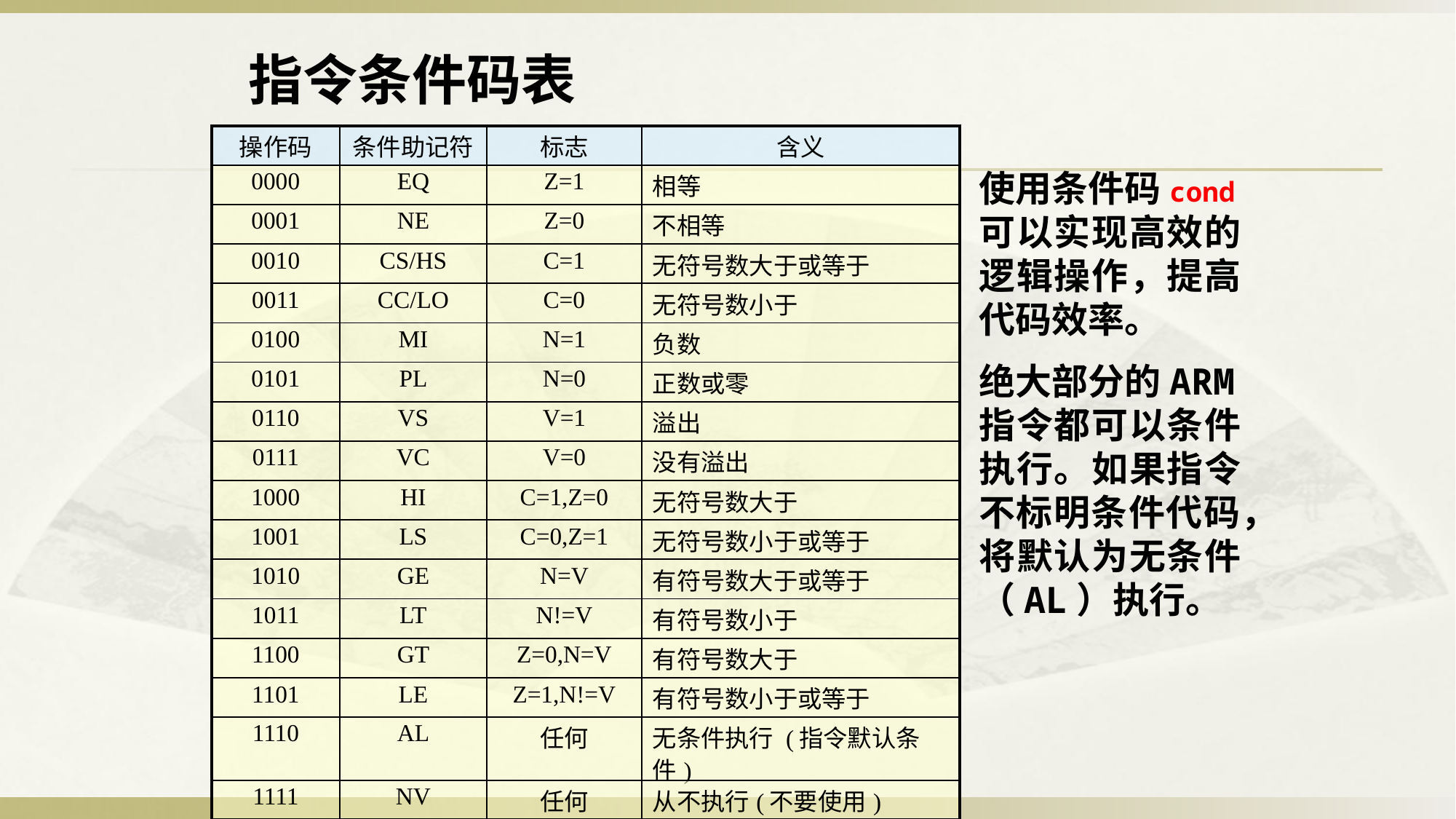

指令条件码表
| 操作码 | 条件助记符 | 标志 | 含义 |
| --- | --- | --- | --- |
| 0000 | EQ | Z=1 | 相等 |
| 0001 | NE | Z=0 | 不相等 |
| 0010 | CS/HS | C=1 | 无符号数大于或等于 |
| 0011 | CC/LO | C=0 | 无符号数小于 |
| 0100 | MI | N=1 | 负数 |
| 0101 | PL | N=0 | 正数或零 |
| 0110 | VS | V=1 | 溢出 |
| 0111 | VC | V=0 | 没有溢出 |
| 1000 | HI | C=1,Z=0 | 无符号数大于 |
| 1001 | LS | C=0,Z=1 | 无符号数小于或等于 |
| 1010 | GE | N=V | 有符号数大于或等于 |
| 1011 | LT | N!=V | 有符号数小于 |
| 1100 | GT | Z=0,N=V | 有符号数大于 |
| 1101 | LE | Z=1,N!=V | 有符号数小于或等于 |
| 1110 | AL | 任何 | 无条件执行 (指令默认条件) |
| 1111 | NV | 任何 | 从不执行(不要使用) |
使用条件码cond可以实现高效的逻辑操作，提高代码效率。
绝大部分的ARM指令都可以条件执行。如果指令不标明条件代码，将默认为无条件（AL）执行。